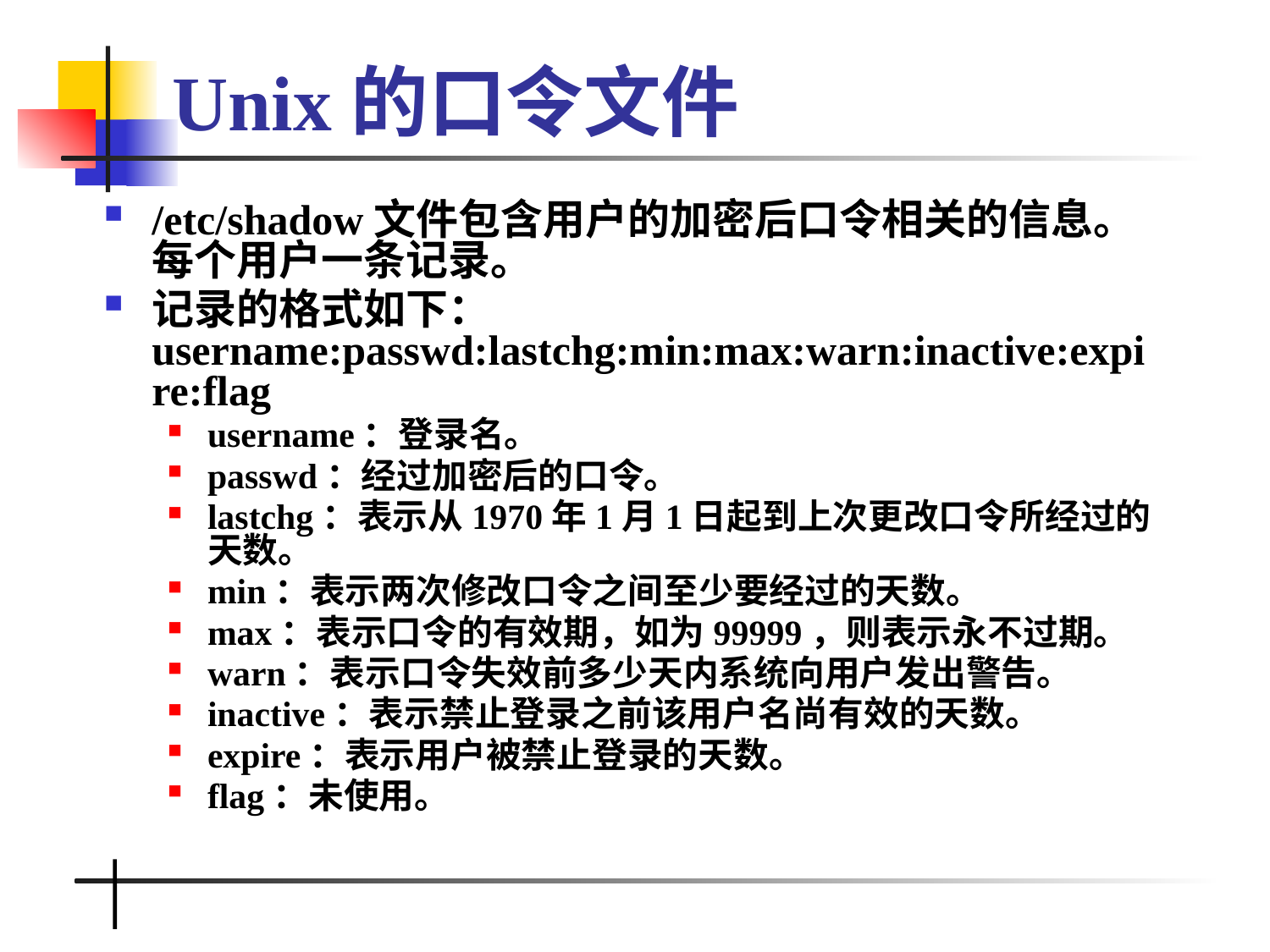

# Unix的口令文件
/etc/shadow文件包含用户的加密后口令相关的信息。每个用户一条记录。
记录的格式如下：username:passwd:lastchg:min:max:warn:inactive:expire:flag
username：登录名。
passwd：经过加密后的口令。
lastchg：表示从1970年1月1日起到上次更改口令所经过的天数。
min：表示两次修改口令之间至少要经过的天数。
max：表示口令的有效期，如为99999，则表示永不过期。
warn：表示口令失效前多少天内系统向用户发出警告。
inactive：表示禁止登录之前该用户名尚有效的天数。
expire：表示用户被禁止登录的天数。
flag：未使用。